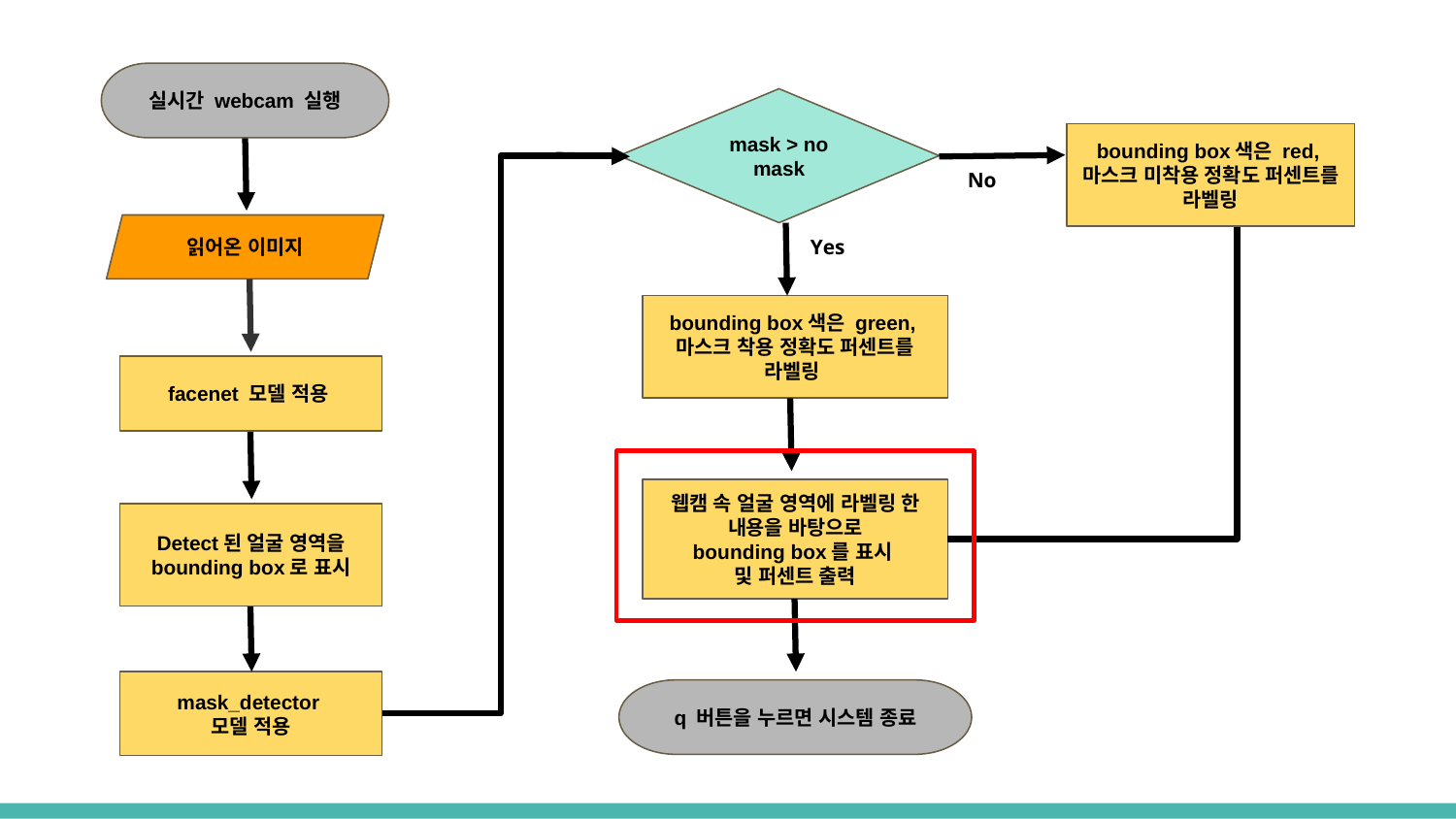

실시간 webcam 실행
mask > no mask
bounding box색은 red,
마스크 미착용 정확도 퍼센트를 라벨링
No
읽어온 이미지
Yes
bounding box색은 green,
마스크 착용 정확도 퍼센트를 라벨링
facenet 모델 적용
웹캠 속 얼굴 영역에 라벨링 한 내용을 바탕으로
bounding box를 표시
및 퍼센트 출력
Detect된 얼굴 영역을 bounding box로 표시
mask_detector
모델 적용
q 버튼을 누르면 시스템 종료